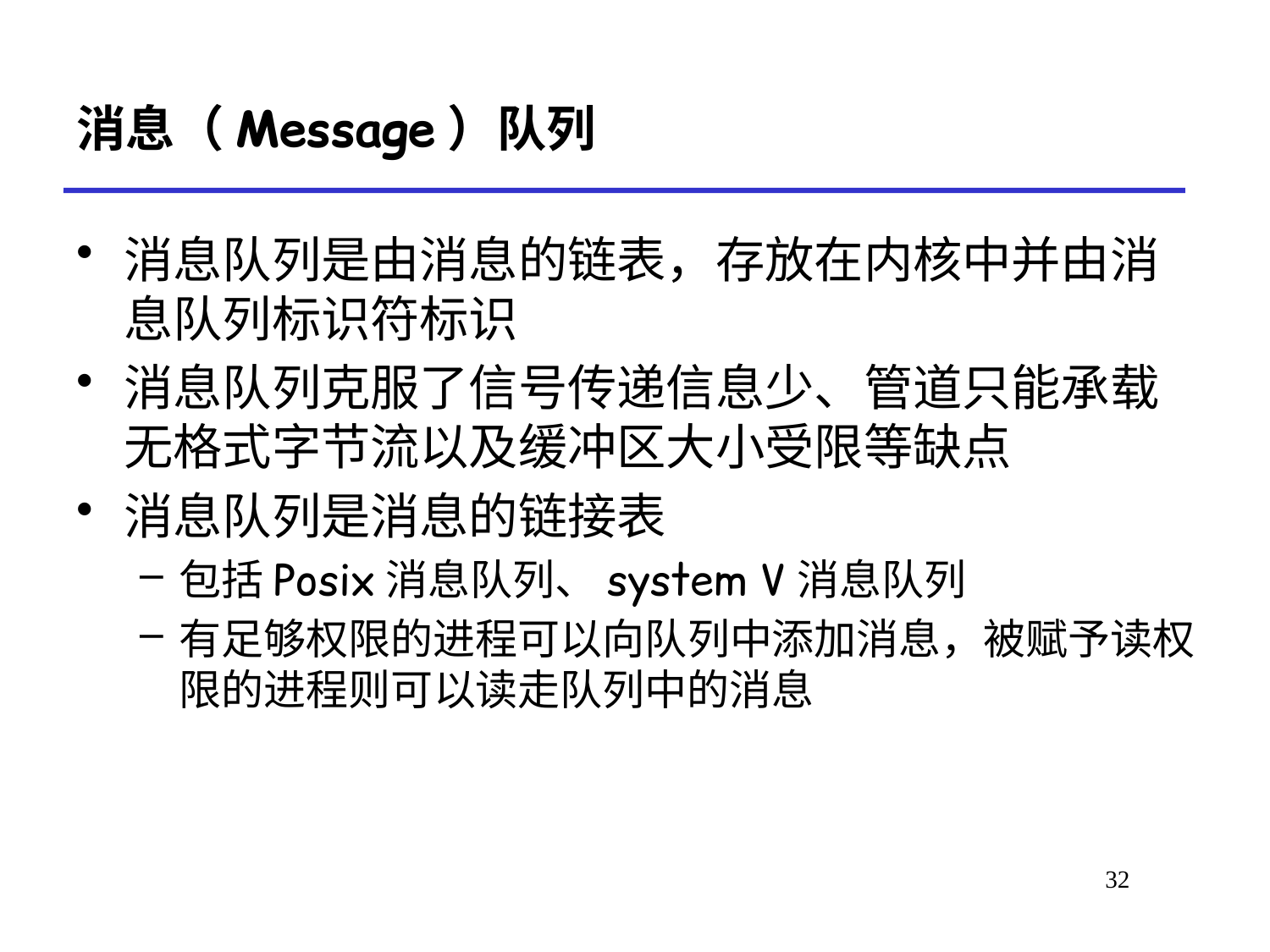

# 消息（Message）队列
消息队列是由消息的链表，存放在内核中并由消息队列标识符标识
消息队列克服了信号传递信息少、管道只能承载无格式字节流以及缓冲区大小受限等缺点
消息队列是消息的链接表
包括Posix消息队列、system V消息队列
有足够权限的进程可以向队列中添加消息，被赋予读权限的进程则可以读走队列中的消息
32